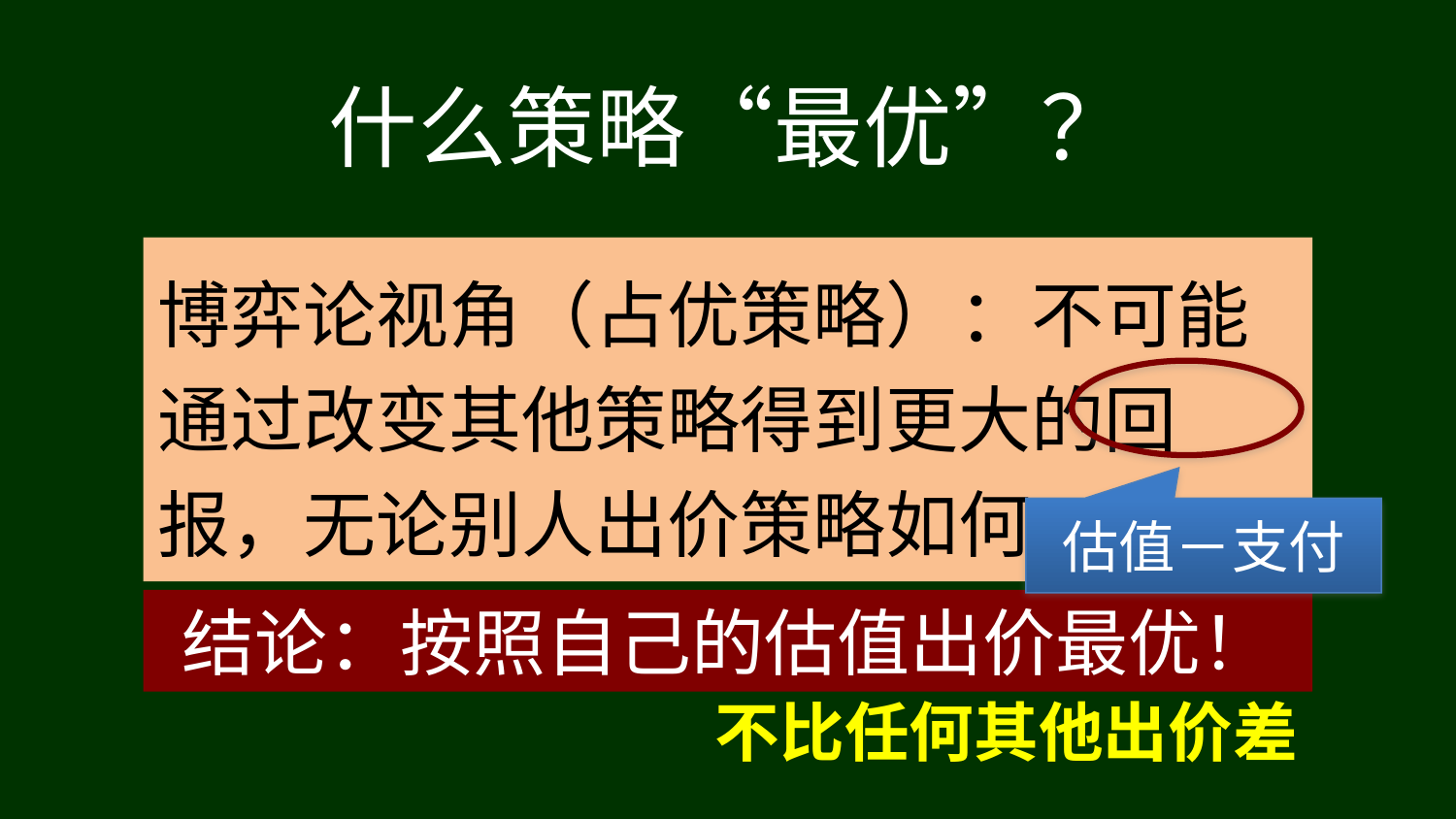

# 什么策略“最优”？
博弈论视角（占优策略）：不可能通过改变其他策略得到更大的回报，无论别人出价策略如何。

估值－支付
结论：按照自己的估值出价最优！
不比任何其他出价差